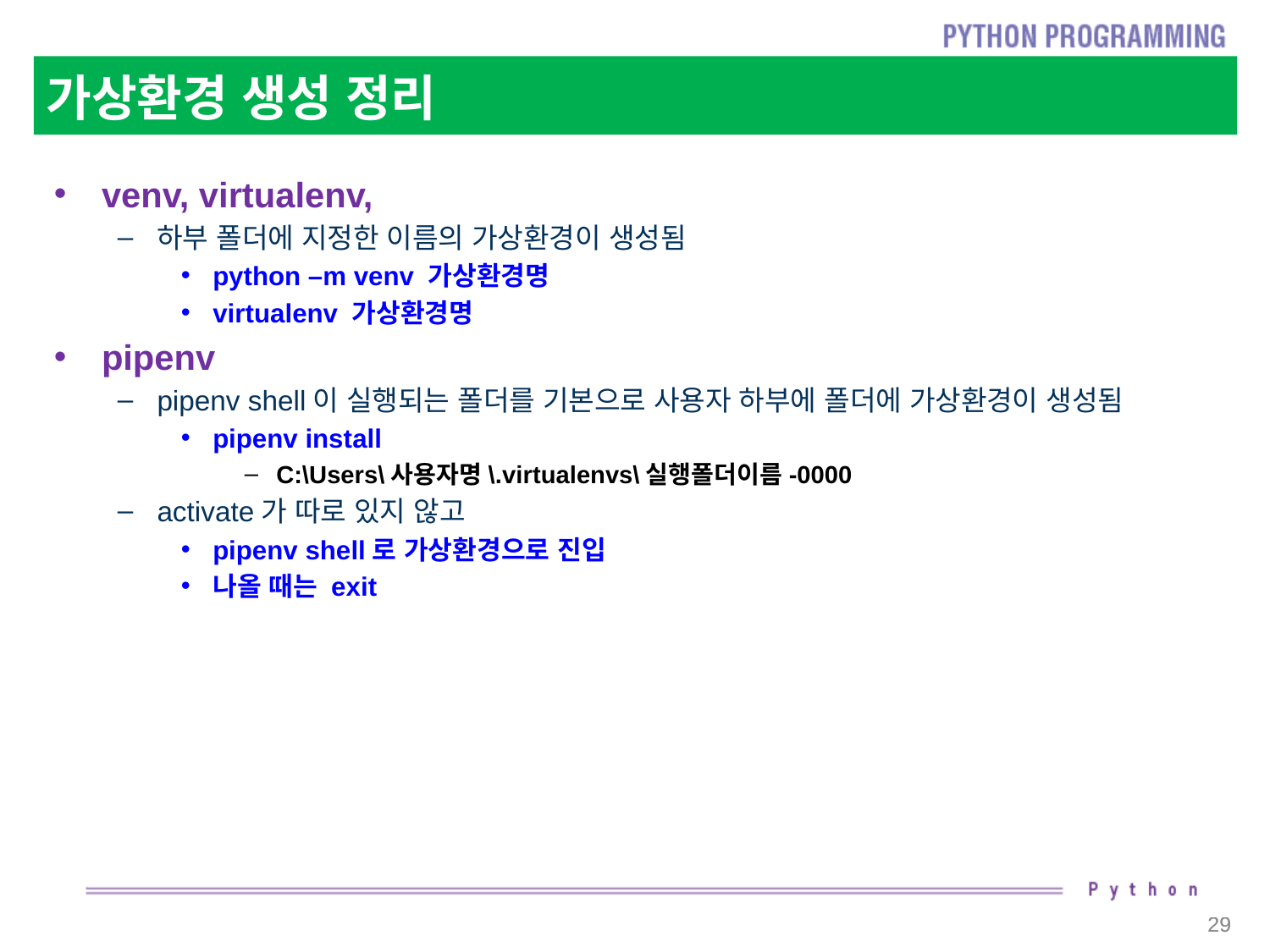

# 가상환경 생성 정리
venv, virtualenv,
하부 폴더에 지정한 이름의 가상환경이 생성됨
python –m venv 가상환경명
virtualenv 가상환경명
pipenv
pipenv shell이 실행되는 폴더를 기본으로 사용자 하부에 폴더에 가상환경이 생성됨
pipenv install
C:\Users\사용자명\.virtualenvs\실행폴더이름-0000
activate가 따로 있지 않고
pipenv shell로 가상환경으로 진입
나올 때는 exit

29